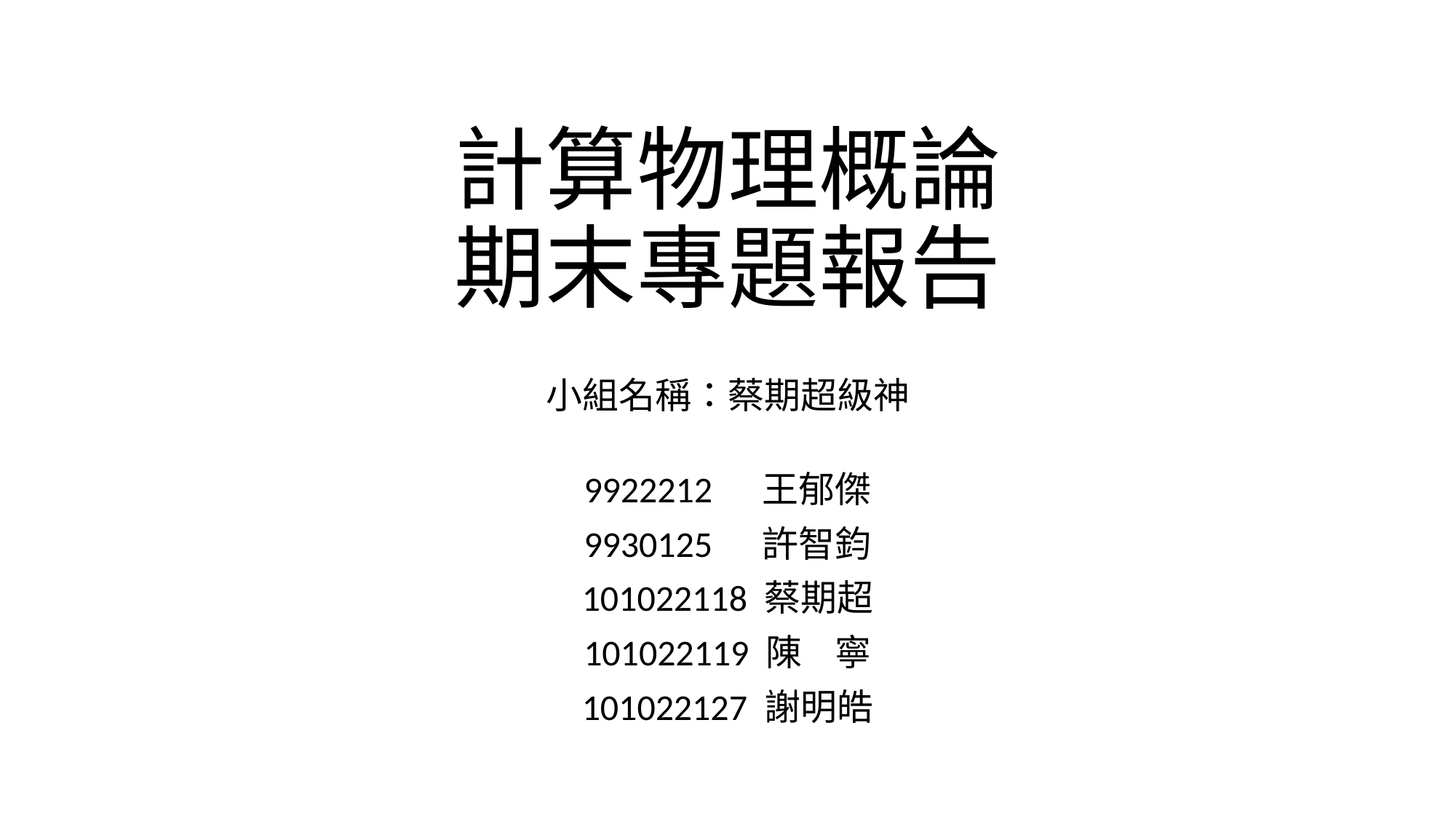

# 計算物理概論 期末專題報告
小組名稱：蔡期超級神
9922212     王郁傑
9930125     許智鈞
101022118 蔡期超
101022119 陳    寧
101022127 謝明皓